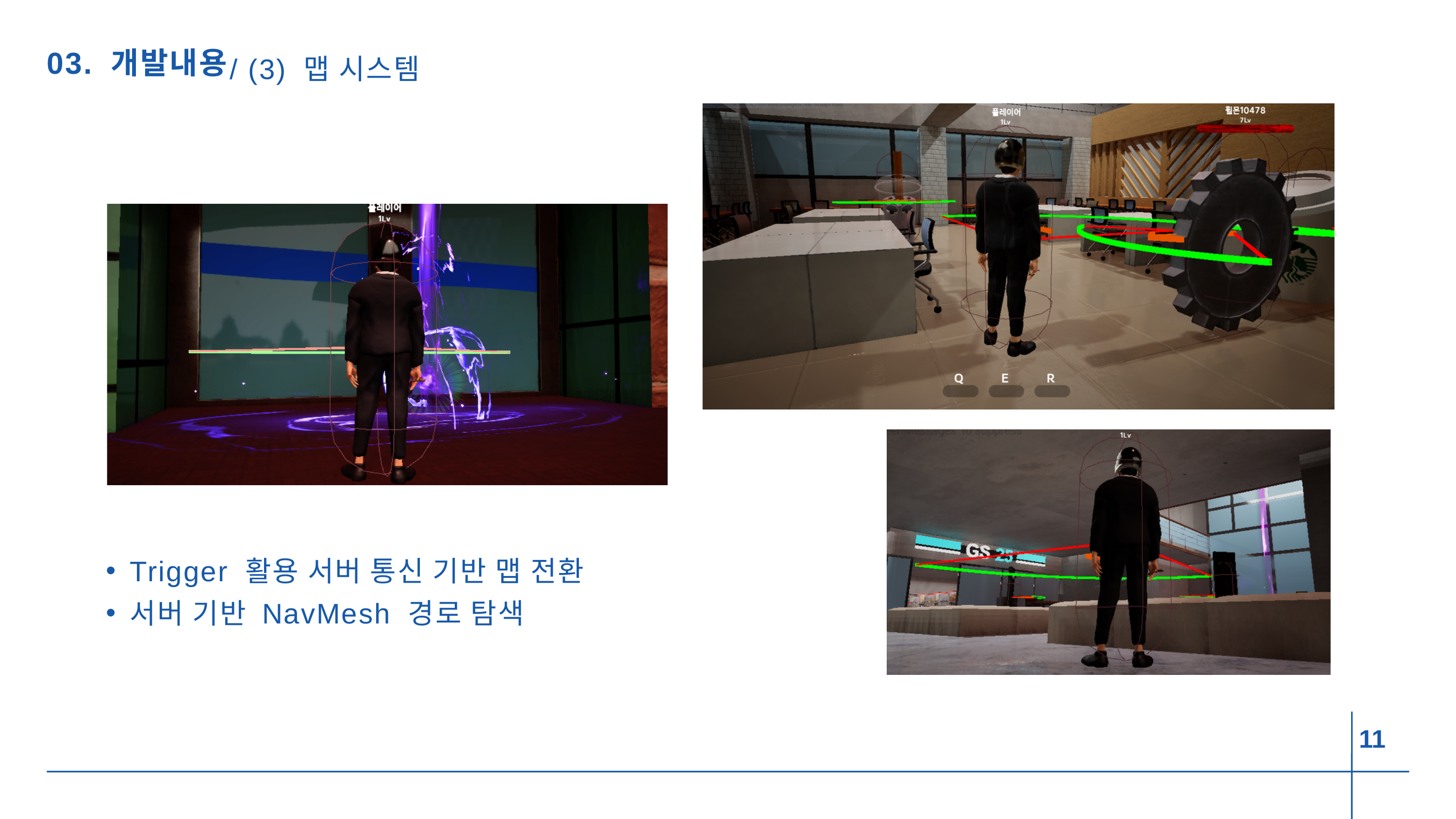

/ (3) 맵 시스템
03. 개발내용

Trigger 활용 서버 통신 기반 맵 전환
서버 기반 NavMesh 경로 탐색

11